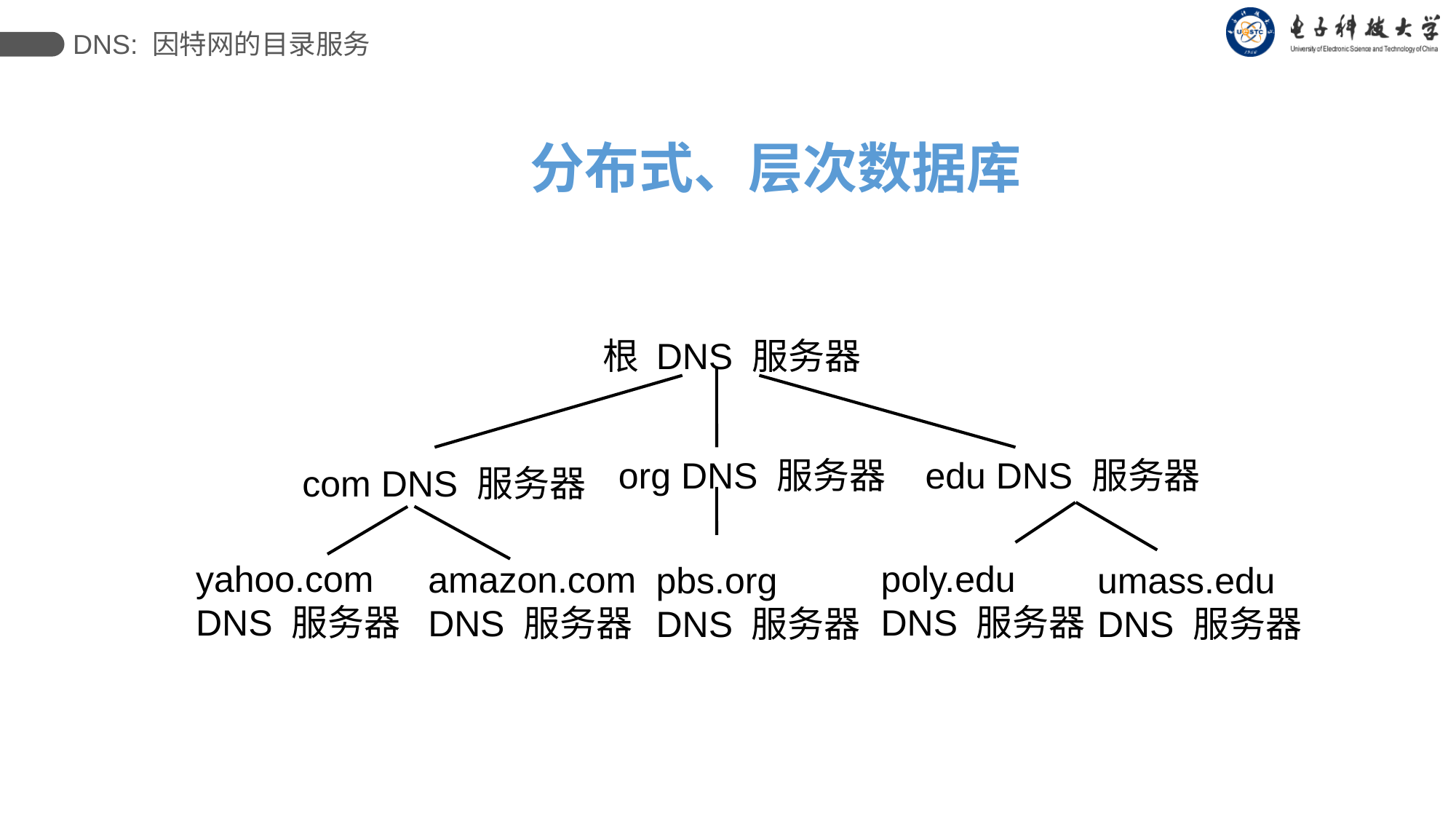

DNS: 因特网的目录服务
分布式、层次数据库
根 DNS 服务器

org DNS 服务器
edu DNS 服务器
com DNS 服务器

yahoo.com
DNS 服务器
poly.edu
DNS 服务器
amazon.com
DNS 服务器
pbs.org
DNS 服务器
umass.edu
DNS 服务器